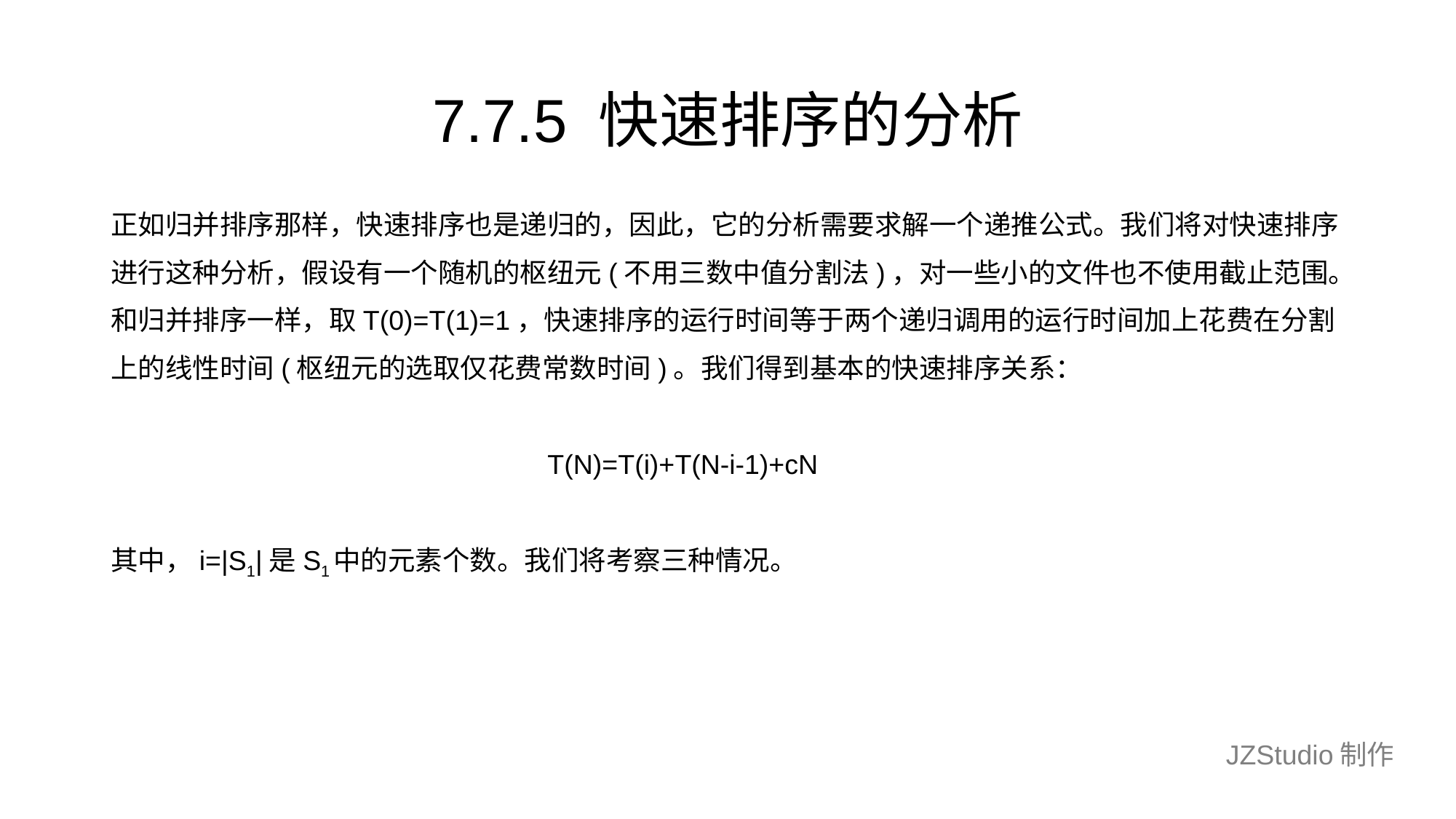

# 7.7.5 快速排序的分析
正如归并排序那样，快速排序也是递归的，因此，它的分析需要求解一个递推公式。我们将对快速排序
进行这种分析，假设有一个随机的枢纽元(不用三数中值分割法)，对一些小的文件也不使用截止范围。
和归并排序一样，取T(0)=T(1)=1，快速排序的运行时间等于两个递归调用的运行时间加上花费在分割
上的线性时间(枢纽元的选取仅花费常数时间)。我们得到基本的快速排序关系：

				T(N)=T(i)+T(N-i-1)+cN

其中，i=|S1|是S1中的元素个数。我们将考察三种情况。